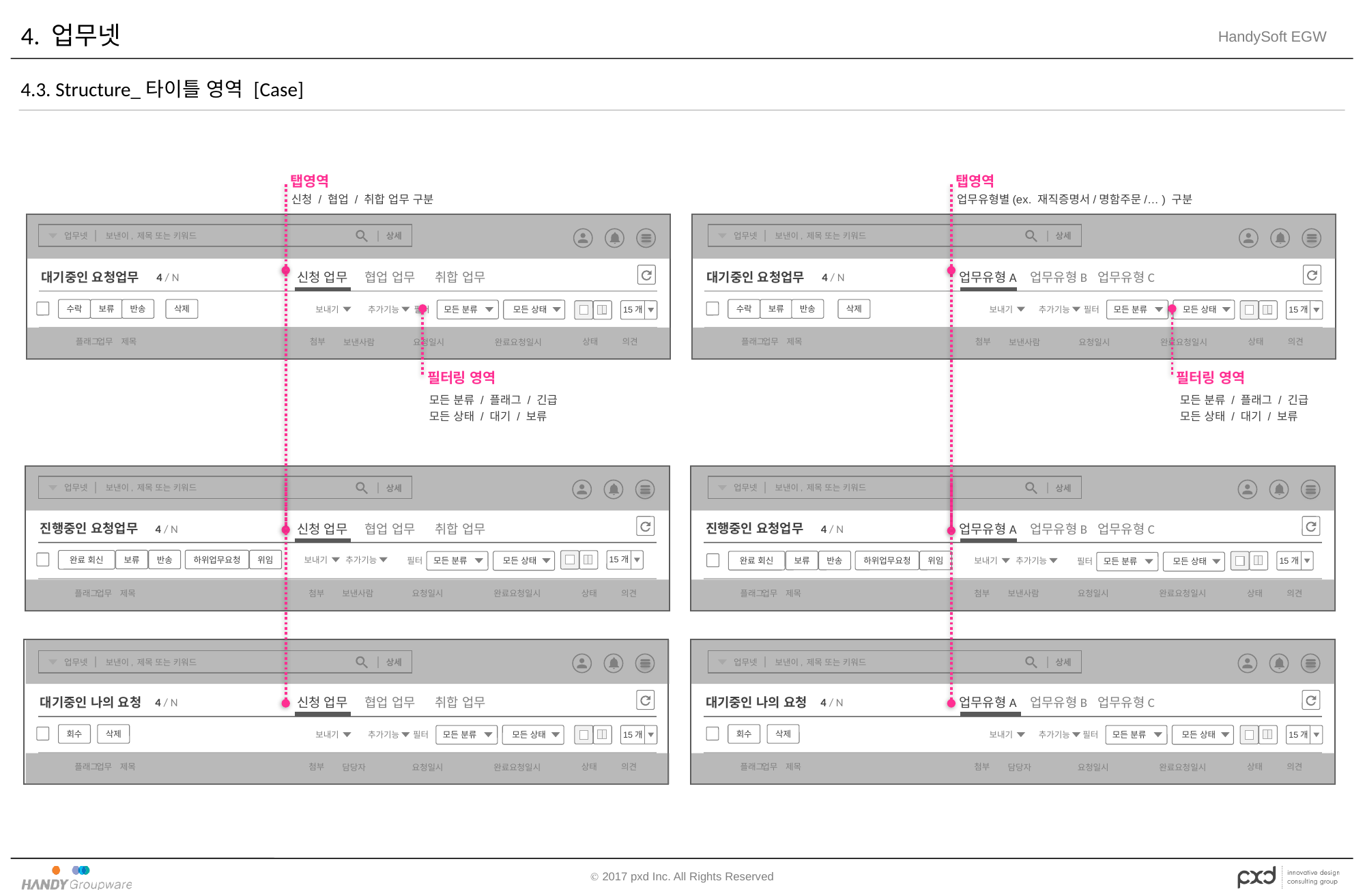

# 4. 업무넷

4.3. Structure_타이틀 영역 [Case]

탭영역
탭영역
신청 / 협업 / 취합 업무 구분
업무유형별(ex. 재직증명서/명함주문/… ) 구분

상세
업무넷
보낸이, 제목 또는 키워드

상세
업무넷
보낸이, 제목 또는 키워드

대기중인 요청업무
대기중인 요청업무
신청 업무
협업 업무
취합 업무
업무유형A
업무유형B
업무유형C
4 / N
4 / N

수락
보류
반송
삭제

수락
보류
반송
삭제

모든 상태

모든 상태

모든 분류

모든 분류

 15개

 15개

보내기

추가기능

보내기

추가기능

필터
필터
플래그
업무
제목
첨부
보낸사람
요청일시
완료요청일시
상태
의견
플래그
업무
제목
첨부
보낸사람
요청일시
완료요청일시
상태
의견

필터링 영역
필터링 영역
모든 분류 / 플래그 / 긴급
모든 상태 / 대기 / 보류
모든 분류 / 플래그 / 긴급
모든 상태 / 대기 / 보류

상세
업무넷
보낸이, 제목 또는 키워드

상세
업무넷
보낸이, 제목 또는 키워드

진행중인 요청업무
진행중인 요청업무
신청 업무
협업 업무
취합 업무
업무유형A
업무유형B
업무유형C
4 / N
4 / N
보류
반송
하위업무요청
위임
완료 회신

 15개

보류
반송
하위업무요청
위임

모든 상태

완료 회신

모든 분류

 15개

모든 상태

모든 분류

보내기

추가기능

보내기

추가기능

필터
필터
플래그
업무
제목
첨부
보낸사람
요청일시
완료요청일시
상태
의견
플래그
업무
제목
첨부
보낸사람
요청일시
완료요청일시
상태
의견

상세
업무넷
보낸이, 제목 또는 키워드

상세
업무넷
보낸이, 제목 또는 키워드

신청 업무
협업 업무
취합 업무
업무유형A
업무유형B
업무유형C
대기중인 나의 요청
대기중인 나의 요청
4 / N
4 / N
회수
삭제

회수
삭제

모든 상태

모든 상태

 15개

 15개

모든 분류

모든 분류

보내기

추가기능

보내기

추가기능

필터
필터
플래그
업무
제목
첨부
담당자
요청일시
완료요청일시
상태
의견
플래그
업무
제목
첨부
담당자
요청일시
완료요청일시
상태
의견